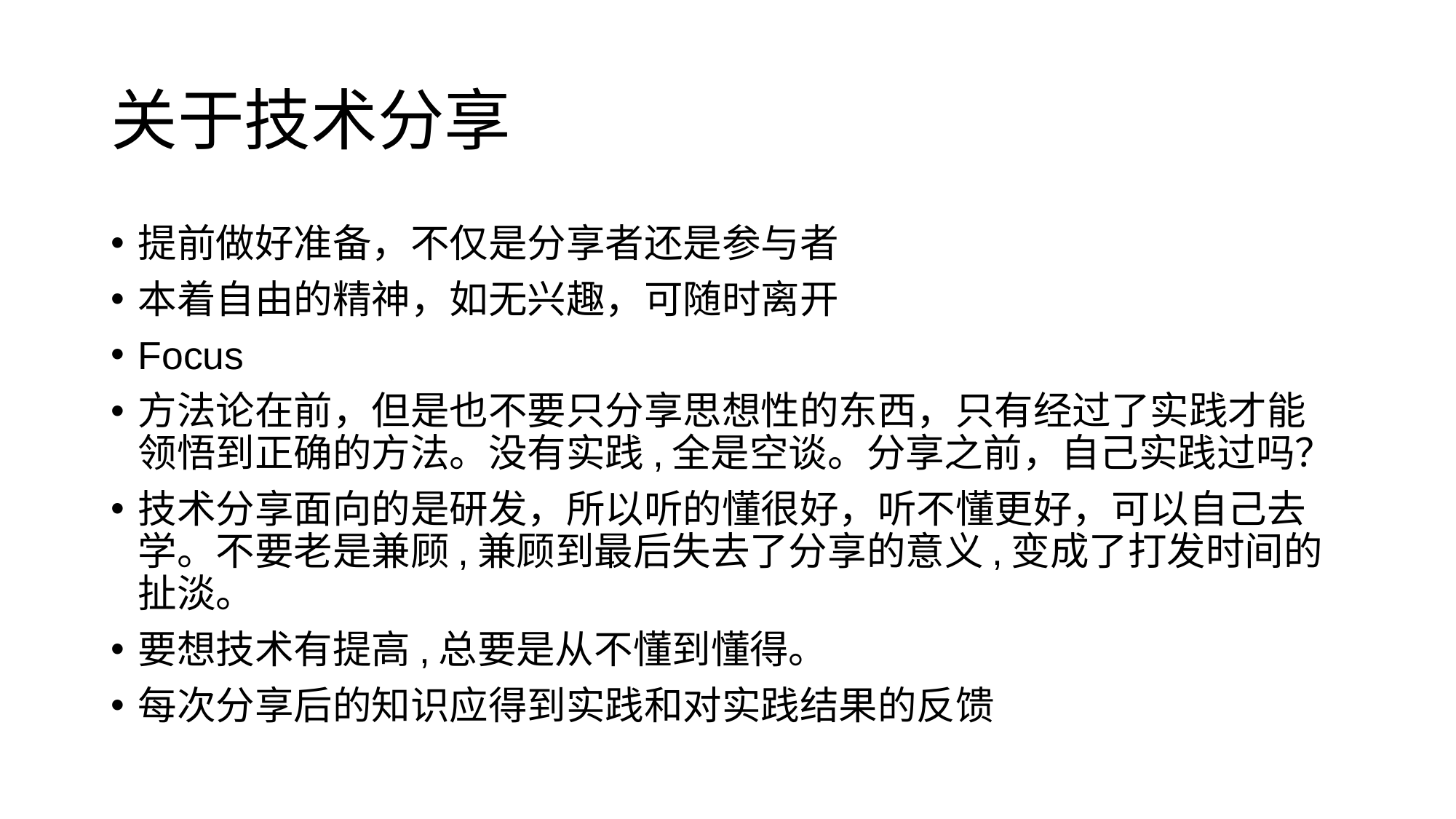

# 关于技术分享
提前做好准备，不仅是分享者还是参与者
本着自由的精神，如无兴趣，可随时离开
Focus
方法论在前，但是也不要只分享思想性的东西，只有经过了实践才能领悟到正确的方法。没有实践,全是空谈。分享之前，自己实践过吗？
技术分享面向的是研发，所以听的懂很好，听不懂更好，可以自己去学。不要老是兼顾,兼顾到最后失去了分享的意义,变成了打发时间的扯淡。
要想技术有提高,总要是从不懂到懂得。
每次分享后的知识应得到实践和对实践结果的反馈